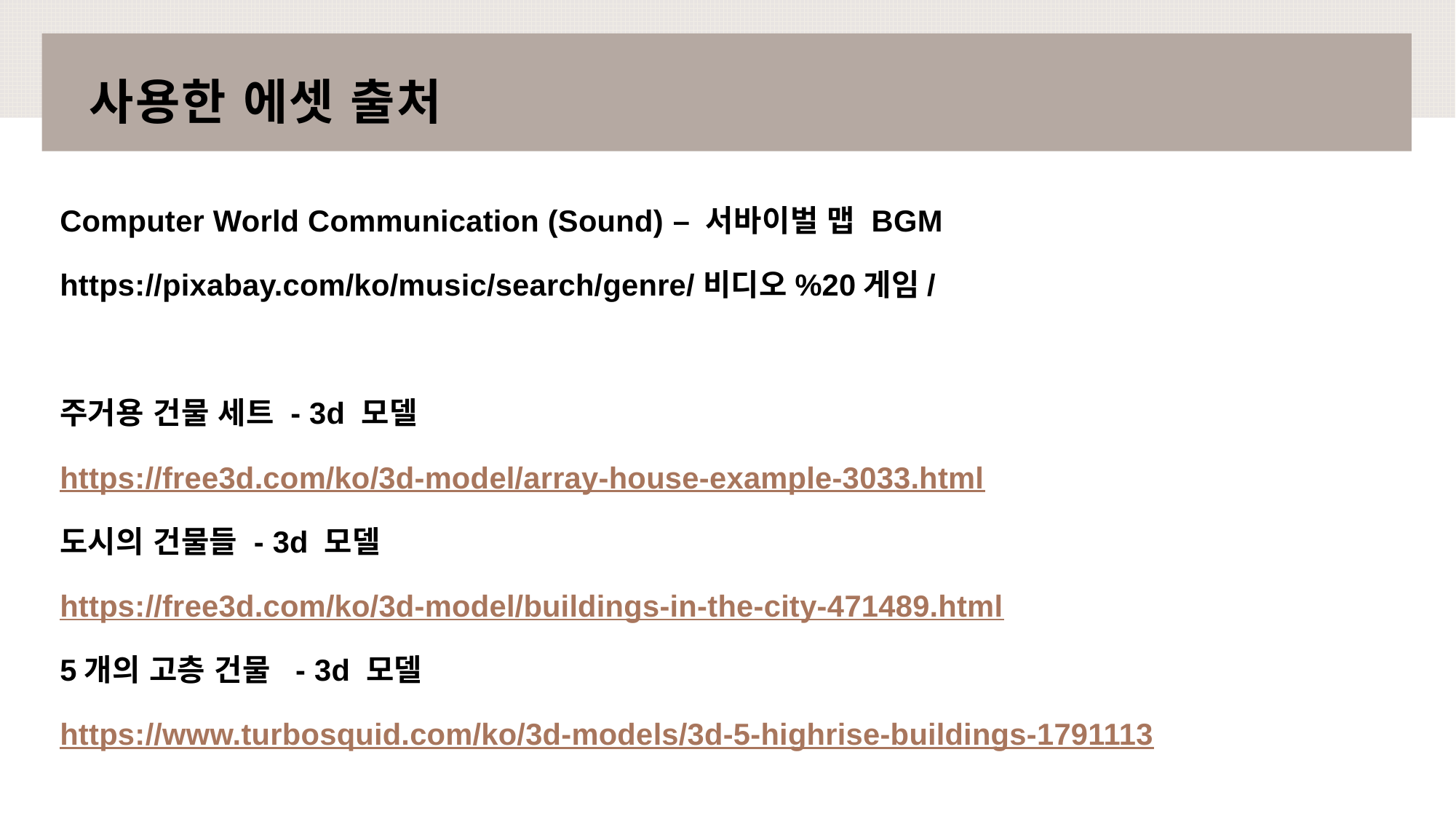

# 사용한 에셋 출처
Computer World Communication (Sound) – 서바이벌 맵 BGM
https://pixabay.com/ko/music/search/genre/비디오%20게임/

주거용 건물 세트 - 3d 모델
https://free3d.com/ko/3d-model/array-house-example-3033.html
도시의 건물들 - 3d 모델
https://free3d.com/ko/3d-model/buildings-in-the-city-471489.html
5개의 고층 건물  - 3d 모델
https://www.turbosquid.com/ko/3d-models/3d-5-highrise-buildings-1791113